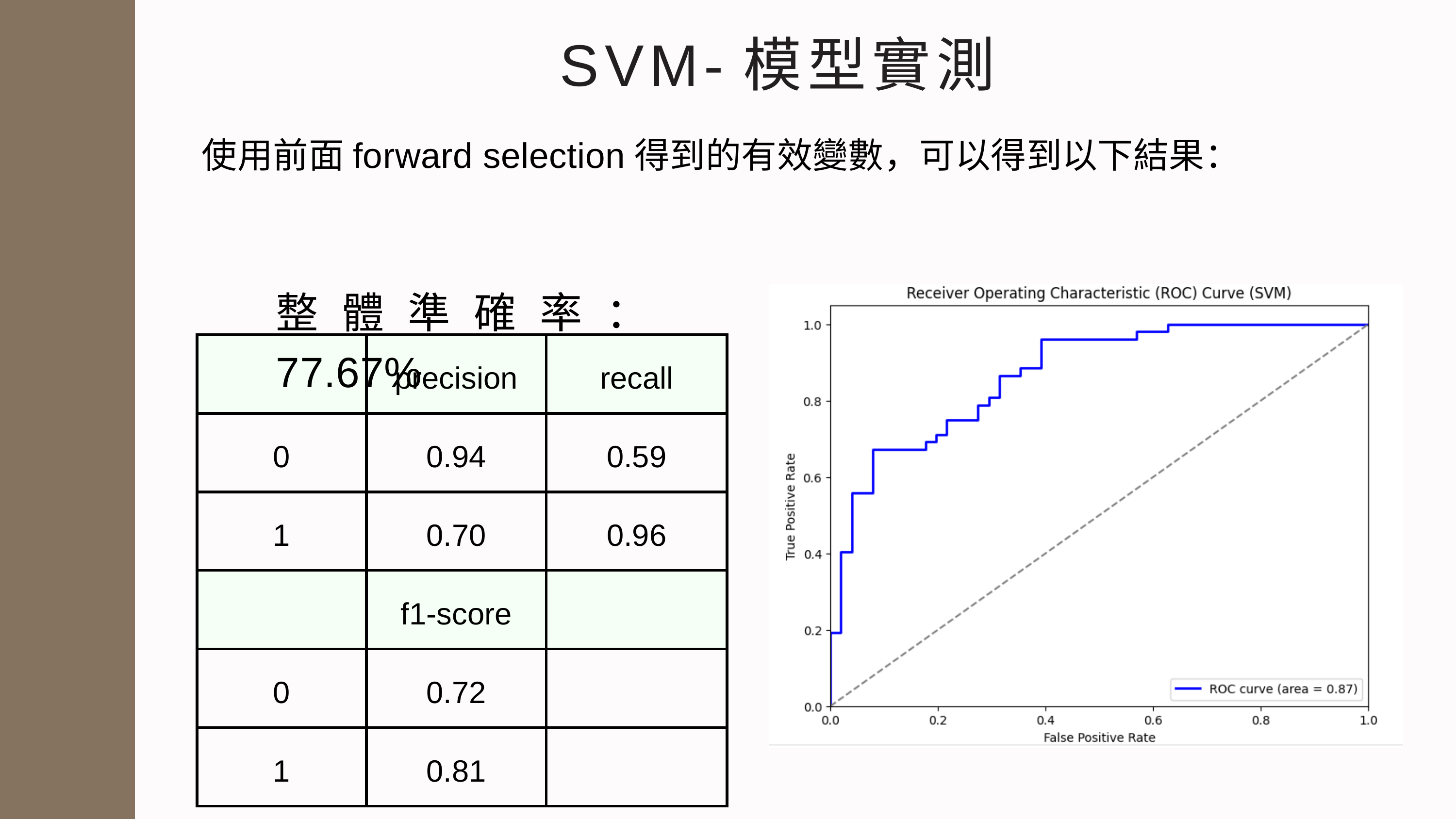

SVM-模型實測
使用前面forward selection得到的有效變數，可以得到以下結果：
整體準確率：77.67%

|  | precision | recall |
| --- | --- | --- |
| 0 | 0.94 | 0.59 |
| 1 | 0.70 | 0.96 |
|  | f1-score |  |
| 0 | 0.72 |  |
| 1 | 0.81 |  |